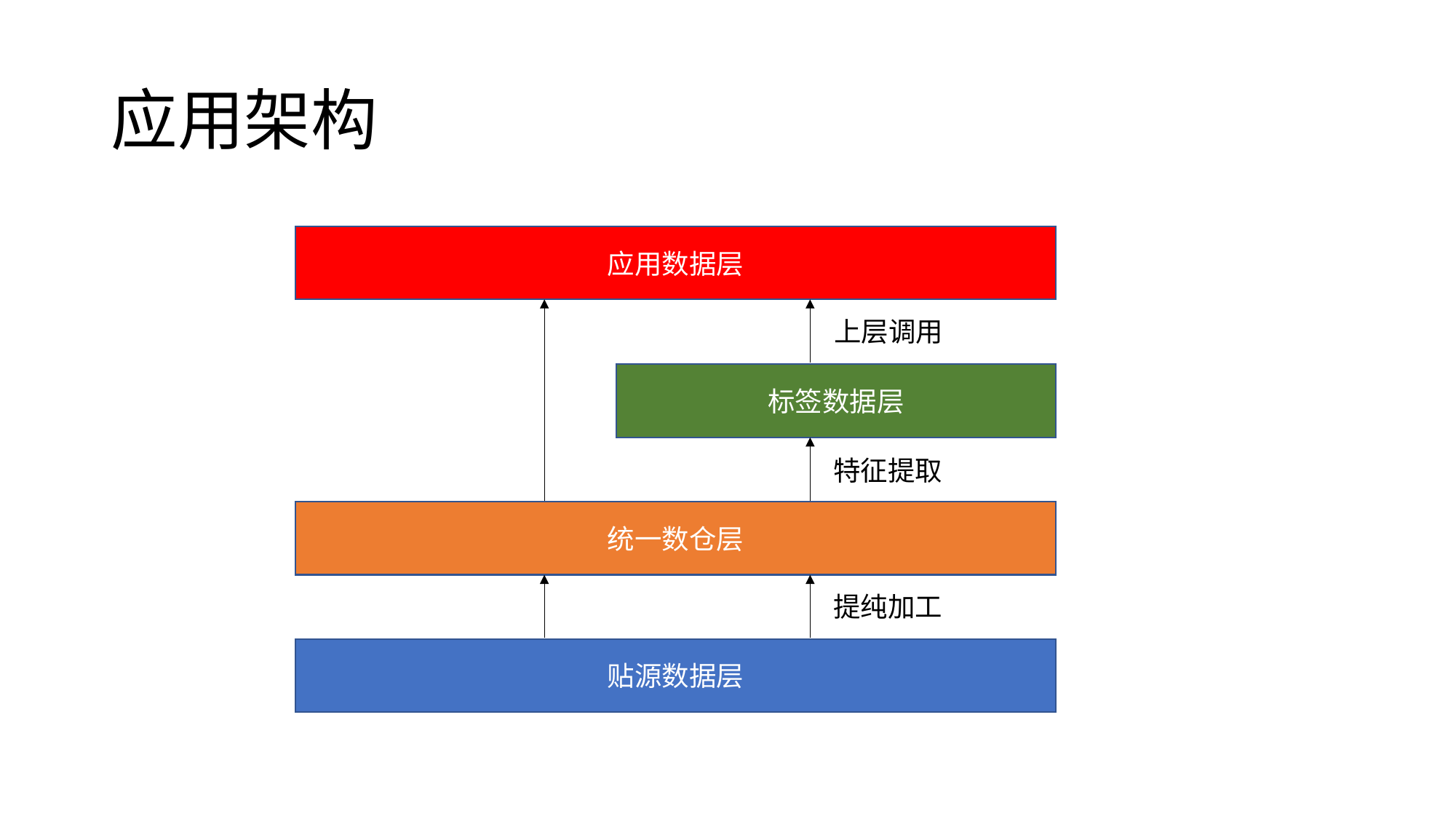

# 应用架构
应用数据层
上层调用
标签数据层
特征提取
统一数仓层
提纯加工
贴源数据层